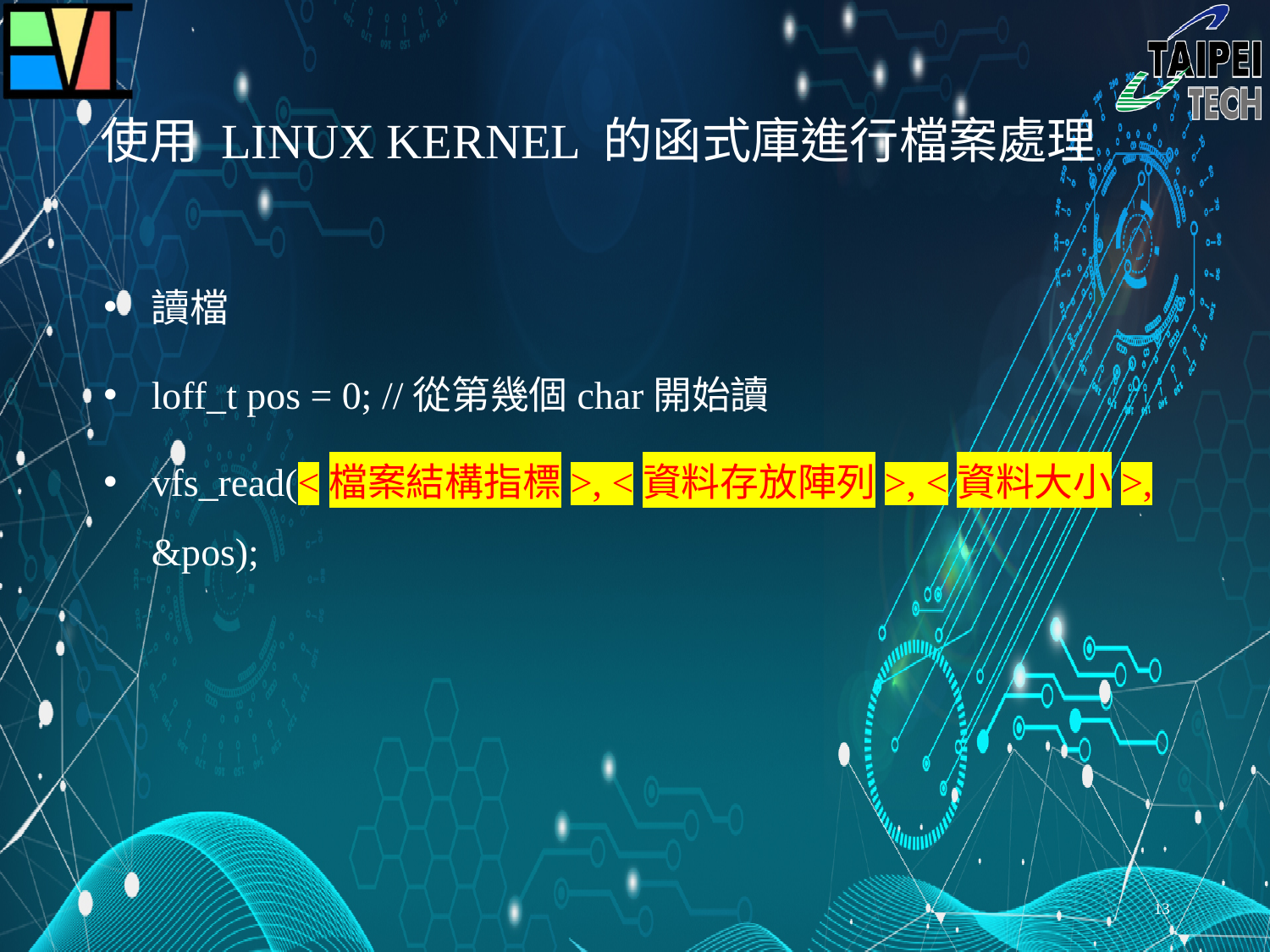

# 使用 LINUX KERNEL 的函式庫進行檔案處理
讀檔
loff_t pos = 0; //從第幾個char開始讀
vfs_read(<檔案結構指標>, <資料存放陣列>, <資料大小>, &pos);

13